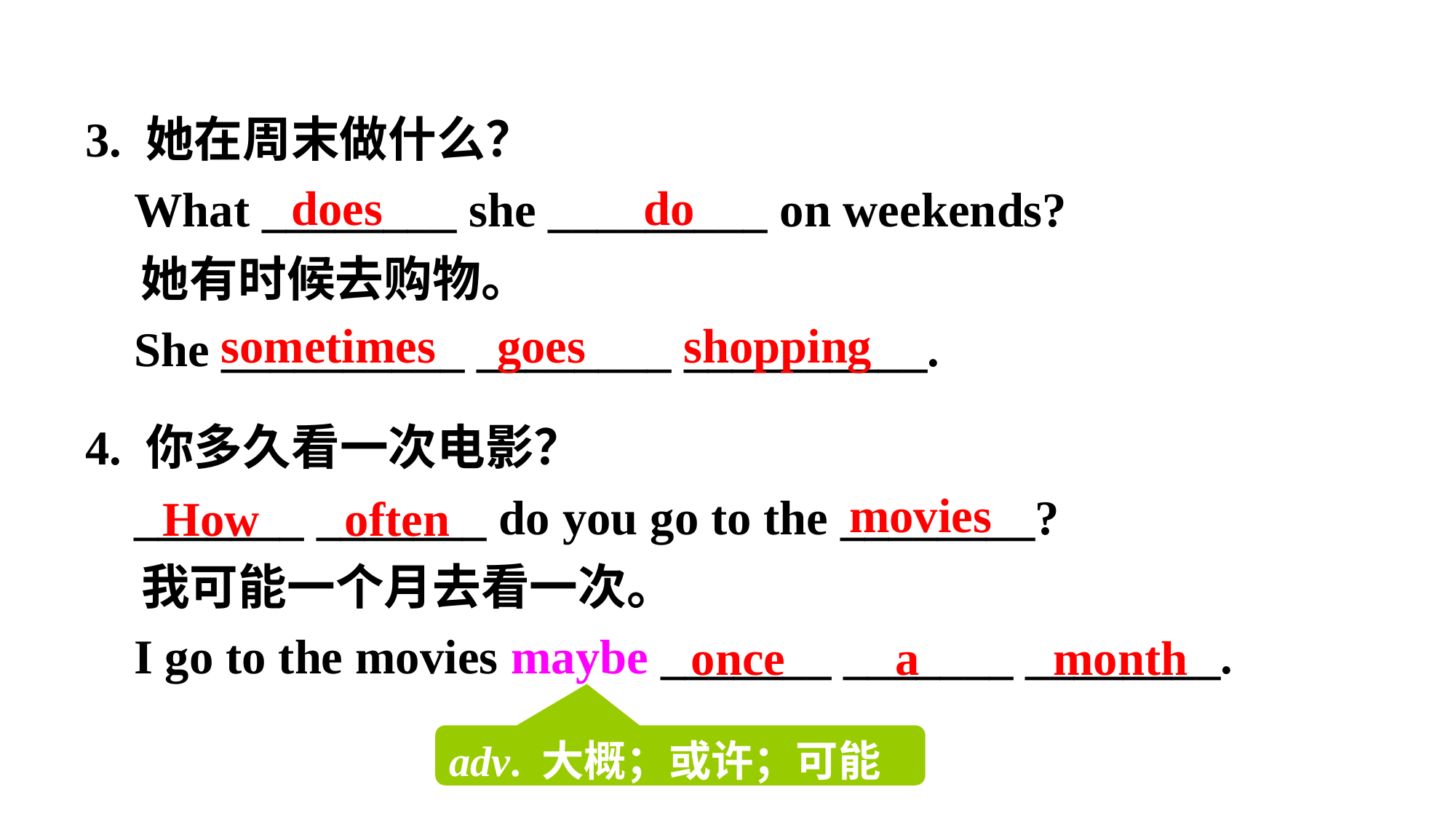

3. 她在周末做什么？
    What ________ she _________ on weekends?
    她有时候去购物。
    She __________ ________ __________.
do
does
 sometimes     goes        shopping
4. 你多久看一次电影？
    _______ _______ do you go to the ________?
    我可能一个月去看一次。
    I go to the movies maybe _______ _______ ________.
movies
How       often
once         a           month
adv. 大概；或许；可能